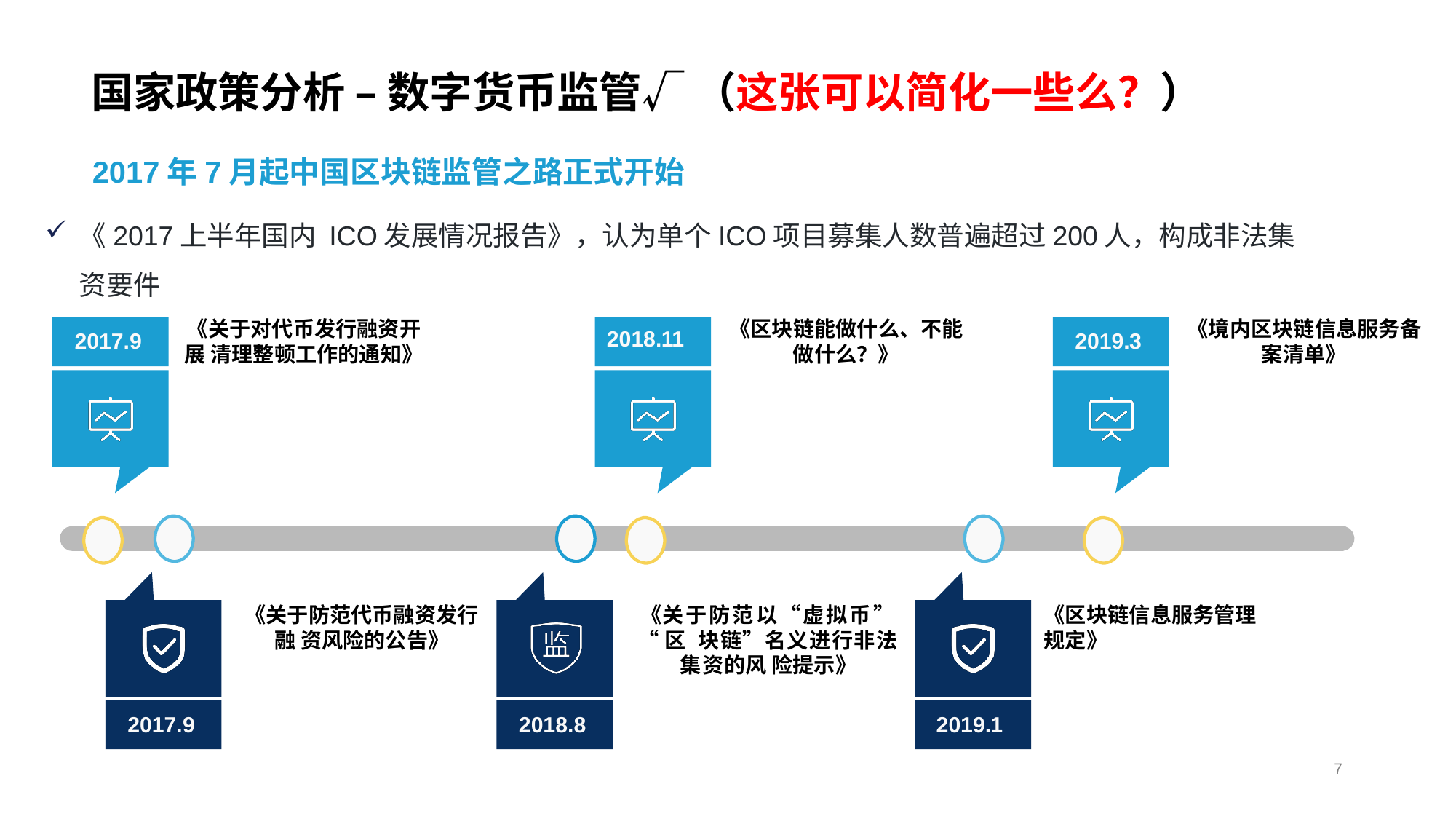

# 国家政策分析 – 数字货币监管√ （这张可以简化一些么？）
2017年7月起中国区块链监管之路正式开始
《2017上半年国内 ICO发展情况报告》，认为单个ICO项目募集人数普遍超过200人，构成非法集资要件
《关于对代币发行融资开展 清理整顿工作的通知》

2017.9

《区块链能做什么、不能做什么？》

2018.11

《境内区块链信息服务备案清单》

2019.3

《关于防范代币融资发行融 资风险的公告》

2017.9

《关于防范以“虚拟币”“区 块链”名义进行非法集资的风 险提示》

2018.8

《区块链信息服务管理规定》

2019.1

7